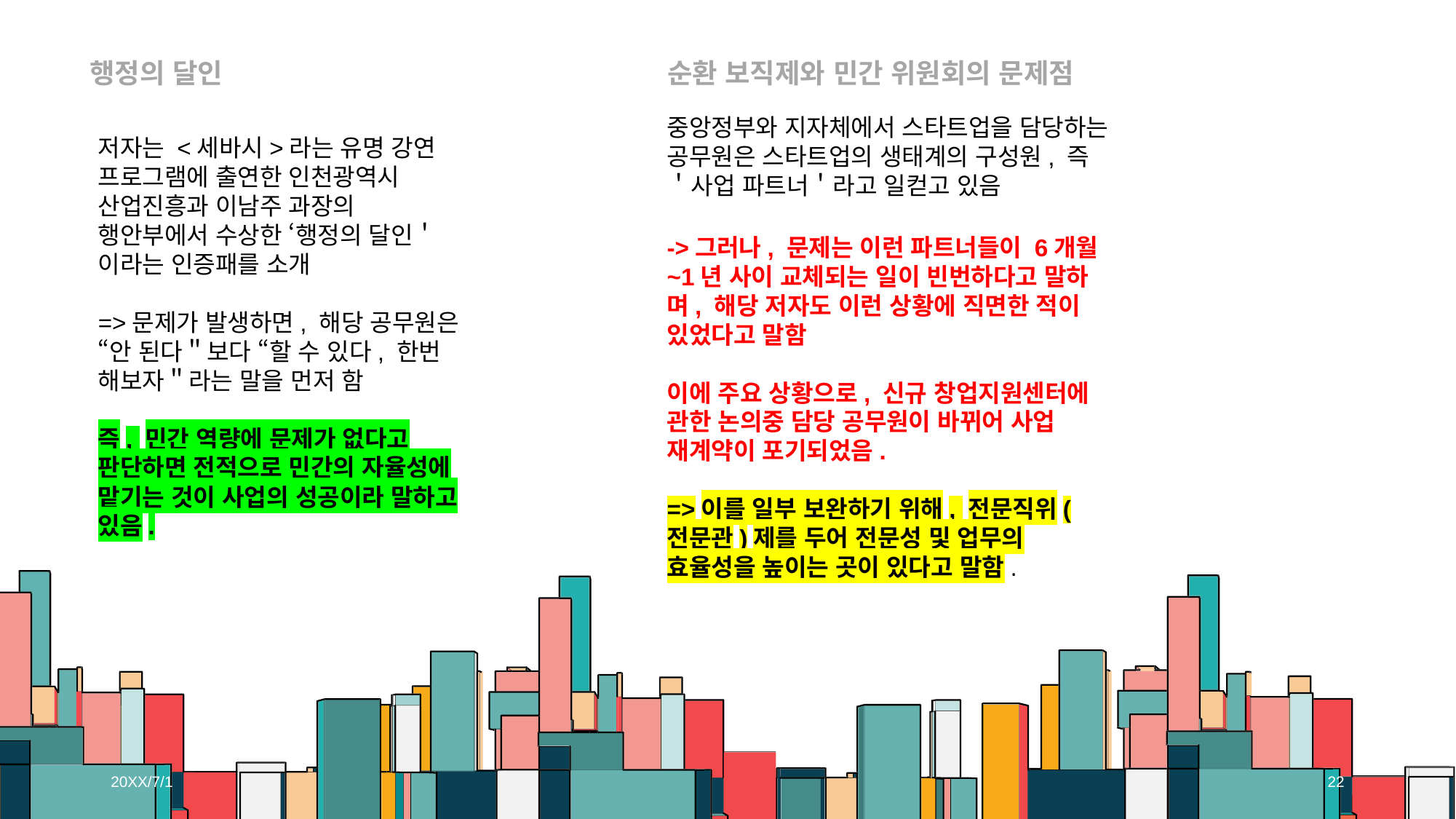

행정의 달인
순환 보직제와 민간 위원회의 문제점
중앙정부와 지자체에서 스타트업을 담당하는 공무원은 스타트업의 생태계의 구성원, 즉 ＇사업 파트너＇라고 일컫고 있음

->그러나, 문제는 이런 파트너들이 6개월~1년 사이 교체되는 일이 빈번하다고 말하며, 해당 저자도 이런 상황에 직면한 적이 있었다고 말함

이에 주요 상황으로, 신규 창업지원센터에 관한 논의중 담당 공무원이 바뀌어 사업
재계약이 포기되었음.

=>이를 일부 보완하기 위해, 전문직위(전문관)제를 두어 전문성 및 업무의 효율성을 높이는 곳이 있다고 말함.

저자는 <세바시>라는 유명 강연 프로그램에 출연한 인천광역시 산업진흥과 이남주 과장의 행안부에서 수상한 ‘행정의 달인＇이라는 인증패를 소개

=>문제가 발생하면, 해당 공무원은 “안 된다＂보다 “할 수 있다, 한번 해보자＂라는 말을 먼저 함

즉, 민간 역량에 문제가 없다고 판단하면 전적으로 민간의 자율성에 맡기는 것이 사업의 성공이라 말하고 있음.
20XX/7/1
22